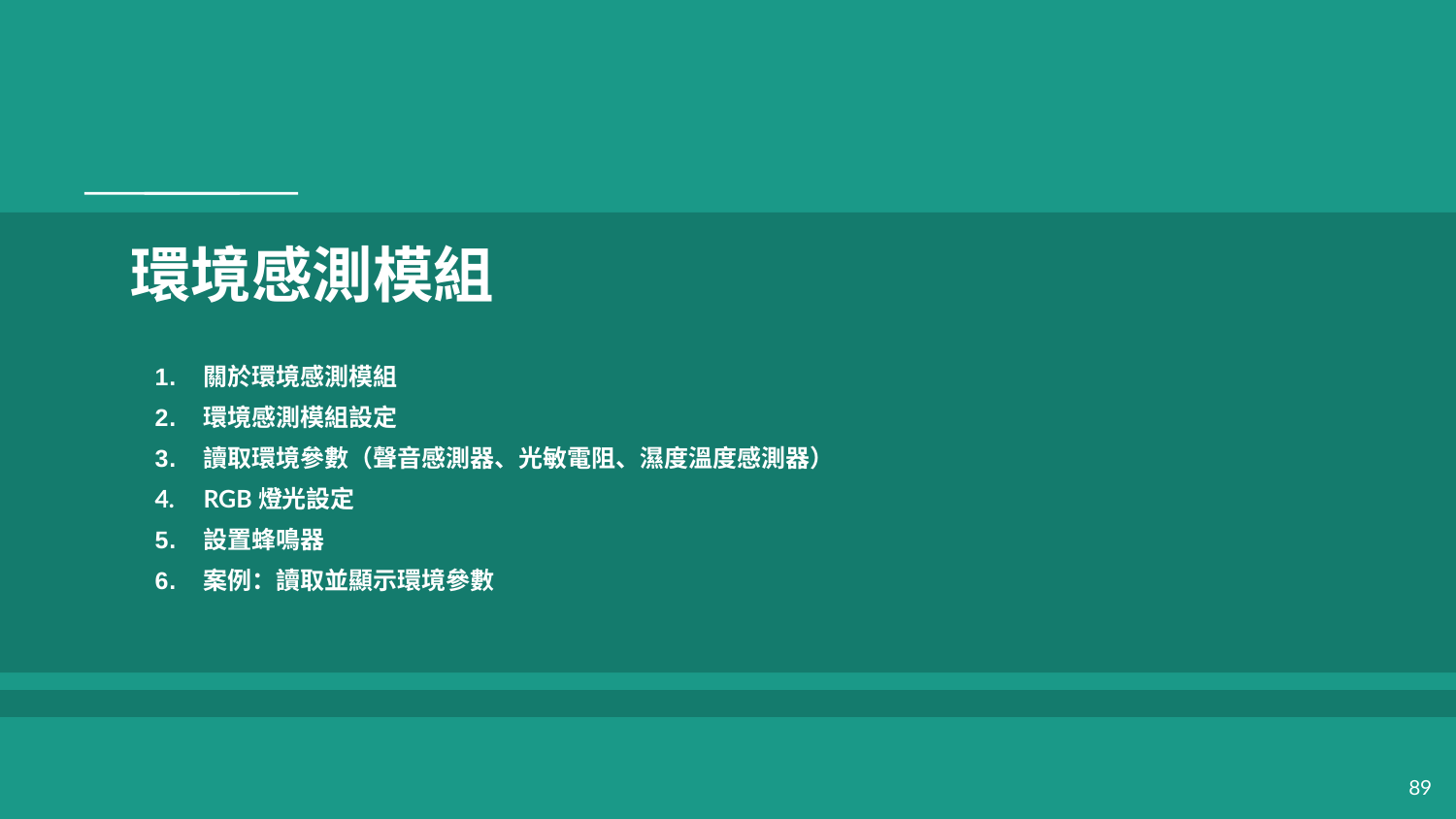

# 環境感測模組
關於環境感測模組
環境感測模組設定
讀取環境參數（聲音感測器、光敏電阻、濕度溫度感測器）
RGB燈光設定
設置蜂鳴器
案例：讀取並顯示環境參數

89